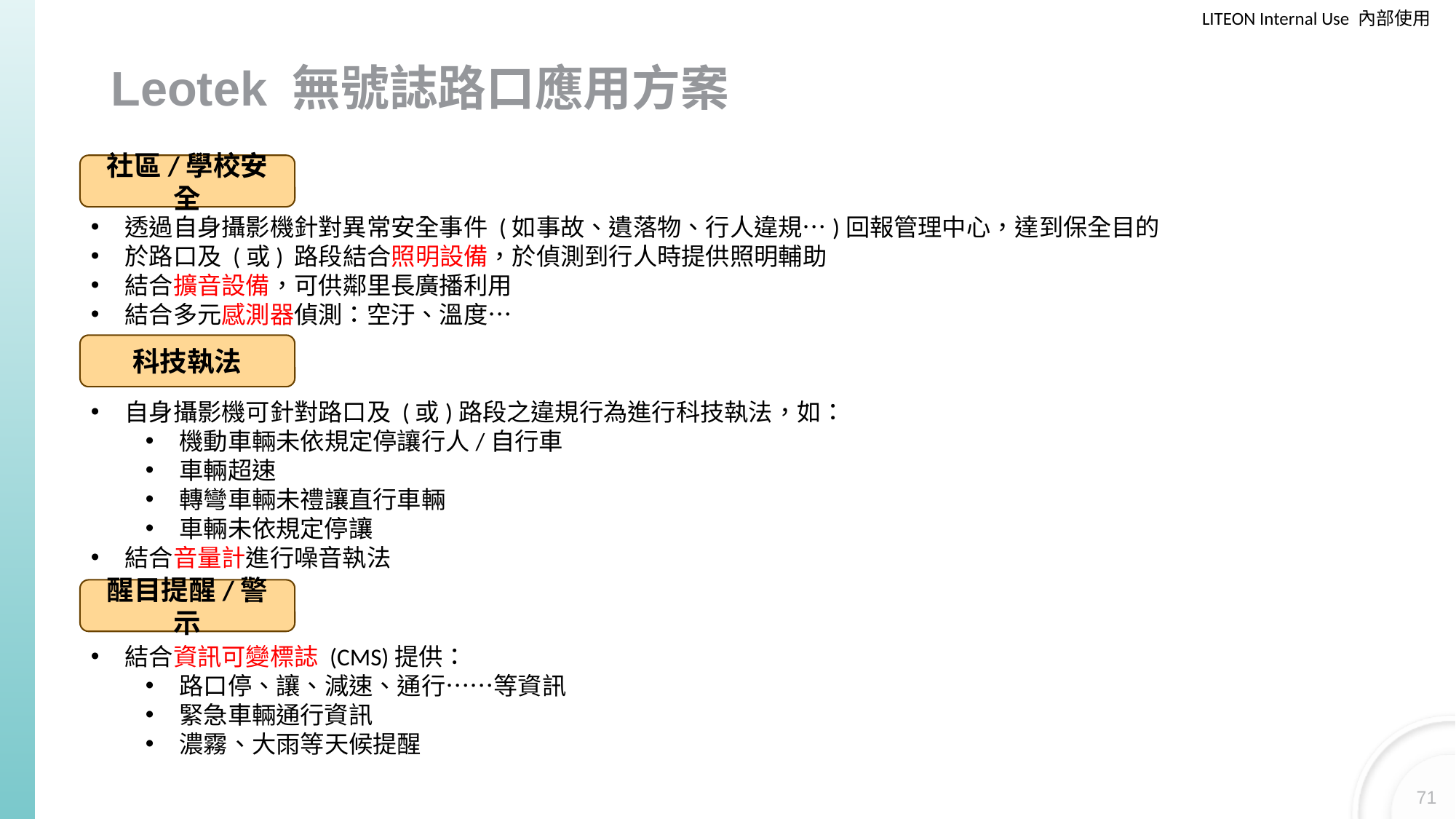

# Leotek 無號誌路口應用方案
社區/學校安全
透過自身攝影機針對異常安全事件 (如事故、遺落物、行人違規…)回報管理中心，達到保全目的
於路口及 (或) 路段結合照明設備，於偵測到行人時提供照明輔助
結合擴音設備，可供鄰里長廣播利用
結合多元感測器偵測：空汙、溫度…
其他…? 進階應用偵測, 車速, 科技執法, 事故偵測, 遺落物, 滯留, 走在馬路中間, 老人家, disable, 自行車, 人, 汽車, 特殊車輛偵測…)
科技執法
自身攝影機可針對路口及 (或)路段之違規行為進行科技執法，如：
機動車輛未依規定停讓行人/自行車
車輛超速
轉彎車輛未禮讓直行車輛
車輛未依規定停讓
結合音量計進行噪音執法
醒目提醒/警示
結合資訊可變標誌 (CMS)提供：
路口停、讓、減速、通行……等資訊
緊急車輛通行資訊
濃霧、大雨等天候提醒
71